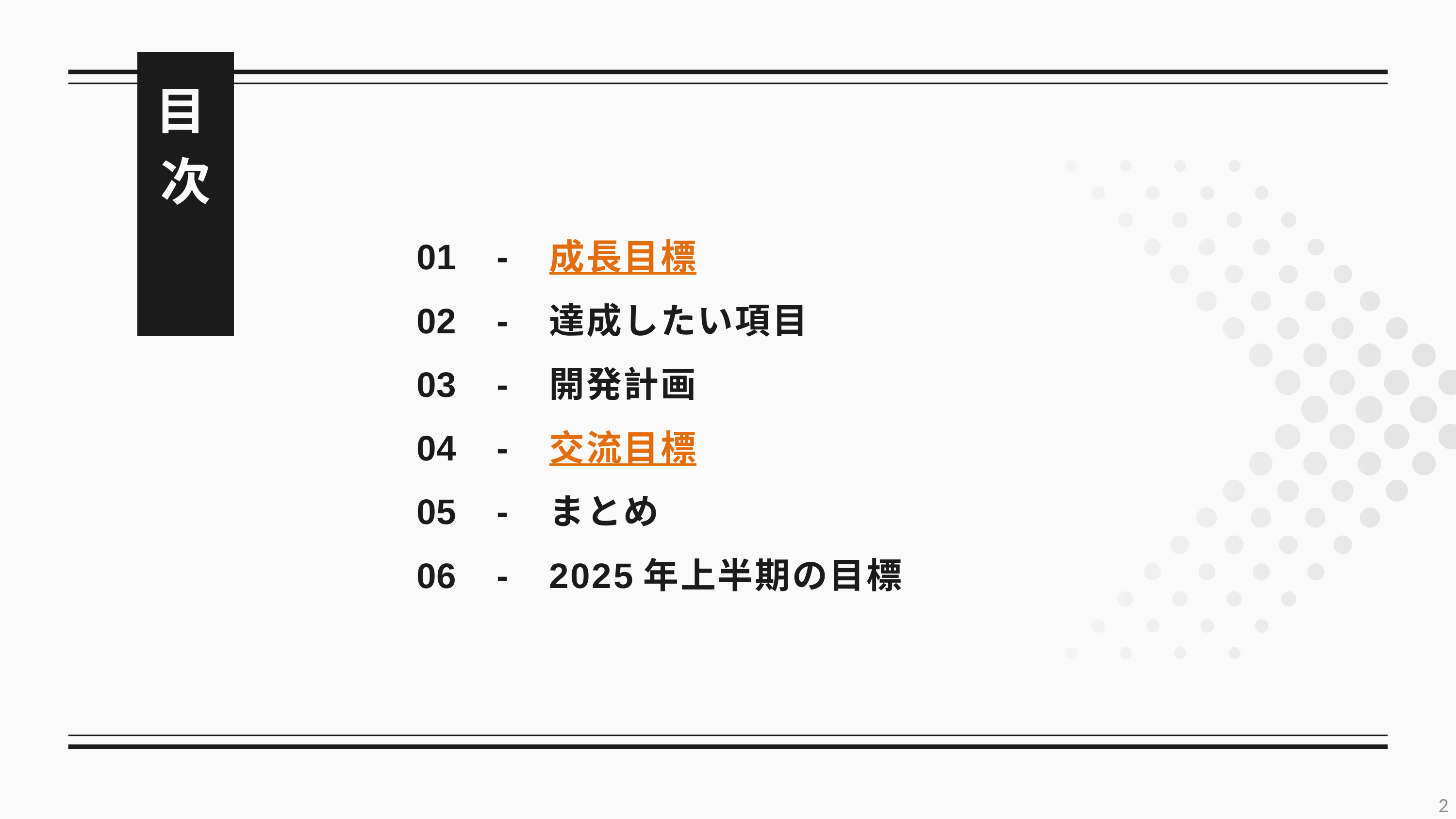

目次

01
02
03
04
05
06
-
-
-
-
-
-
成長目標
達成したい項目
開発計画
交流目標
まとめ
2025年上半期の目標

2